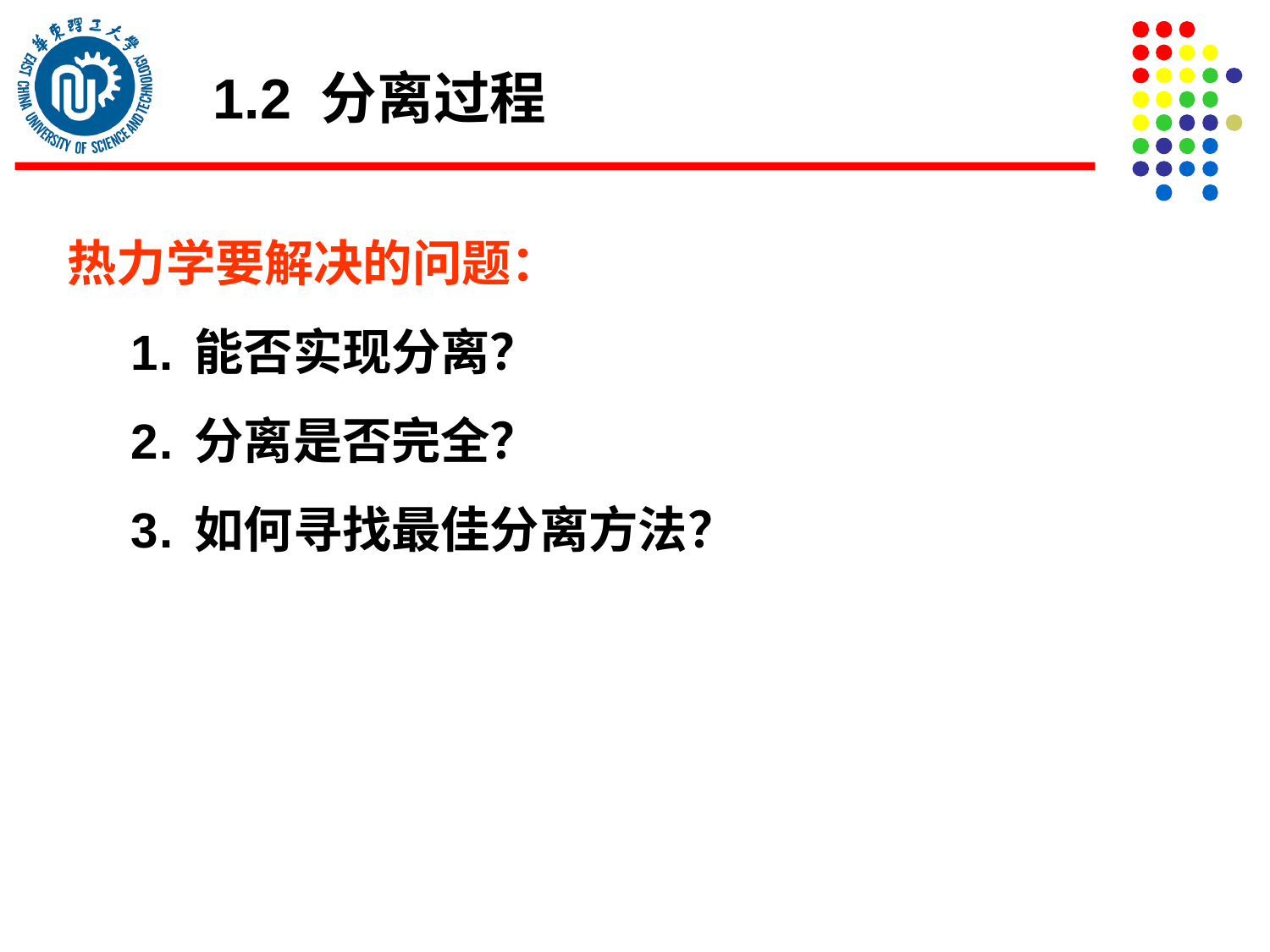

18
 1.2 分离过程
热力学要解决的问题：
能否实现分离？
分离是否完全？
如何寻找最佳分离方法？